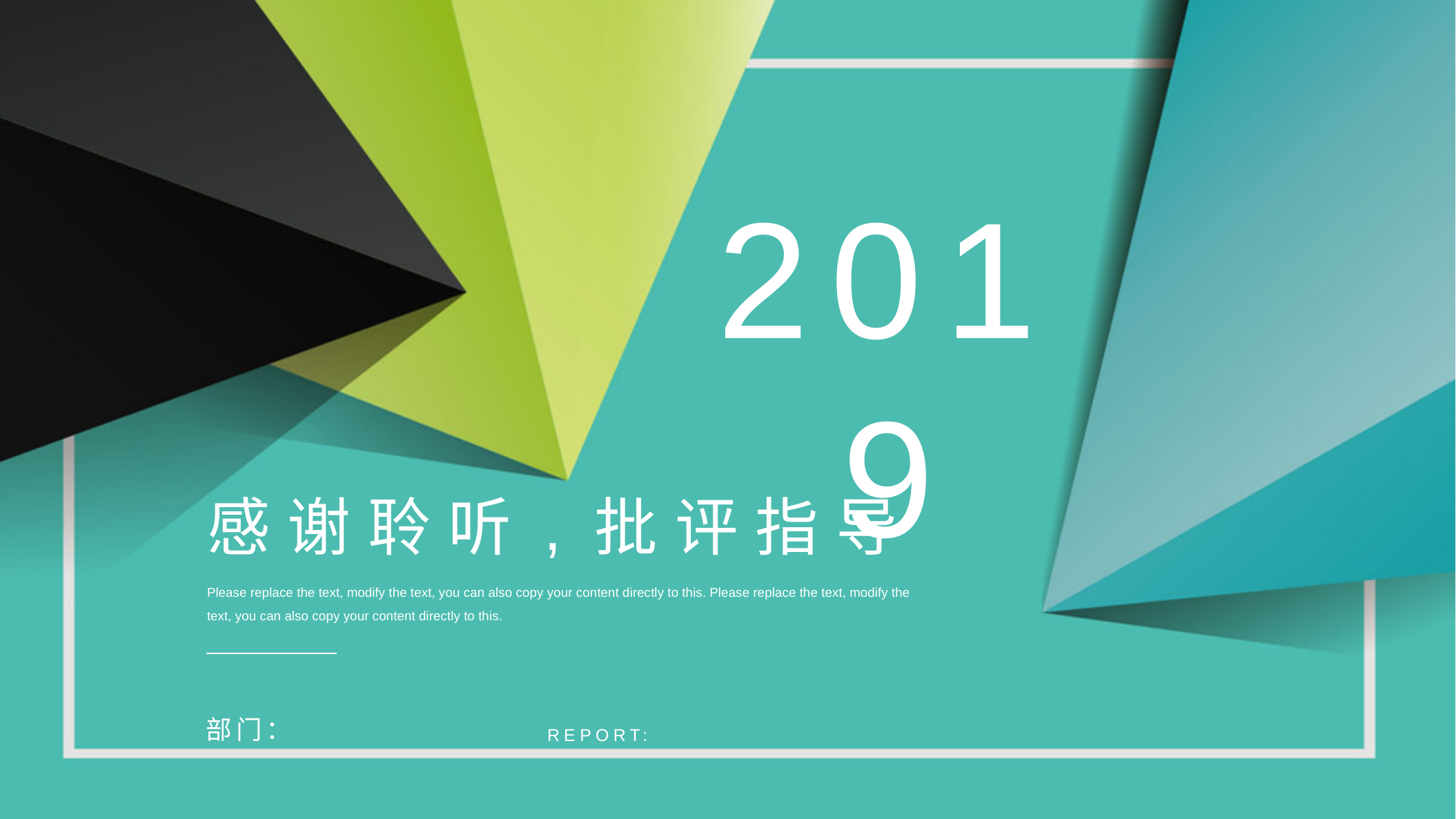

2019
感谢聆听,批评指导
Please replace the text, modify the text, you can also copy your content directly to this. Please replace the text, modify the text, you can also copy your content directly to this.
部门：
REPORT: